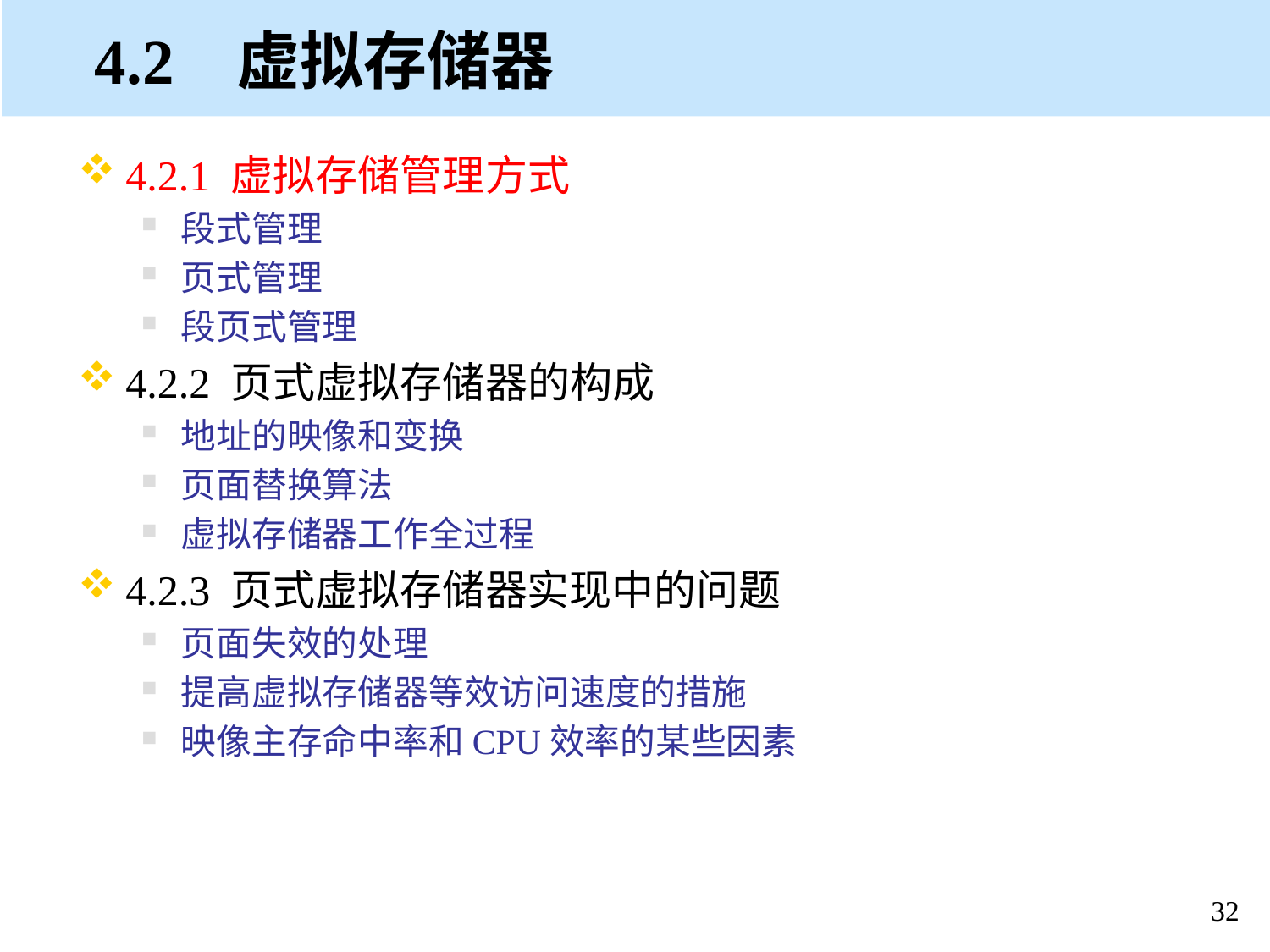

# 4.2   虚拟存储器
4.2.1 虚拟存储管理方式
段式管理
页式管理
段页式管理
4.2.2 页式虚拟存储器的构成
地址的映像和变换
页面替换算法
虚拟存储器工作全过程
4.2.3 页式虚拟存储器实现中的问题
页面失效的处理
提高虚拟存储器等效访问速度的措施
映像主存命中率和CPU效率的某些因素